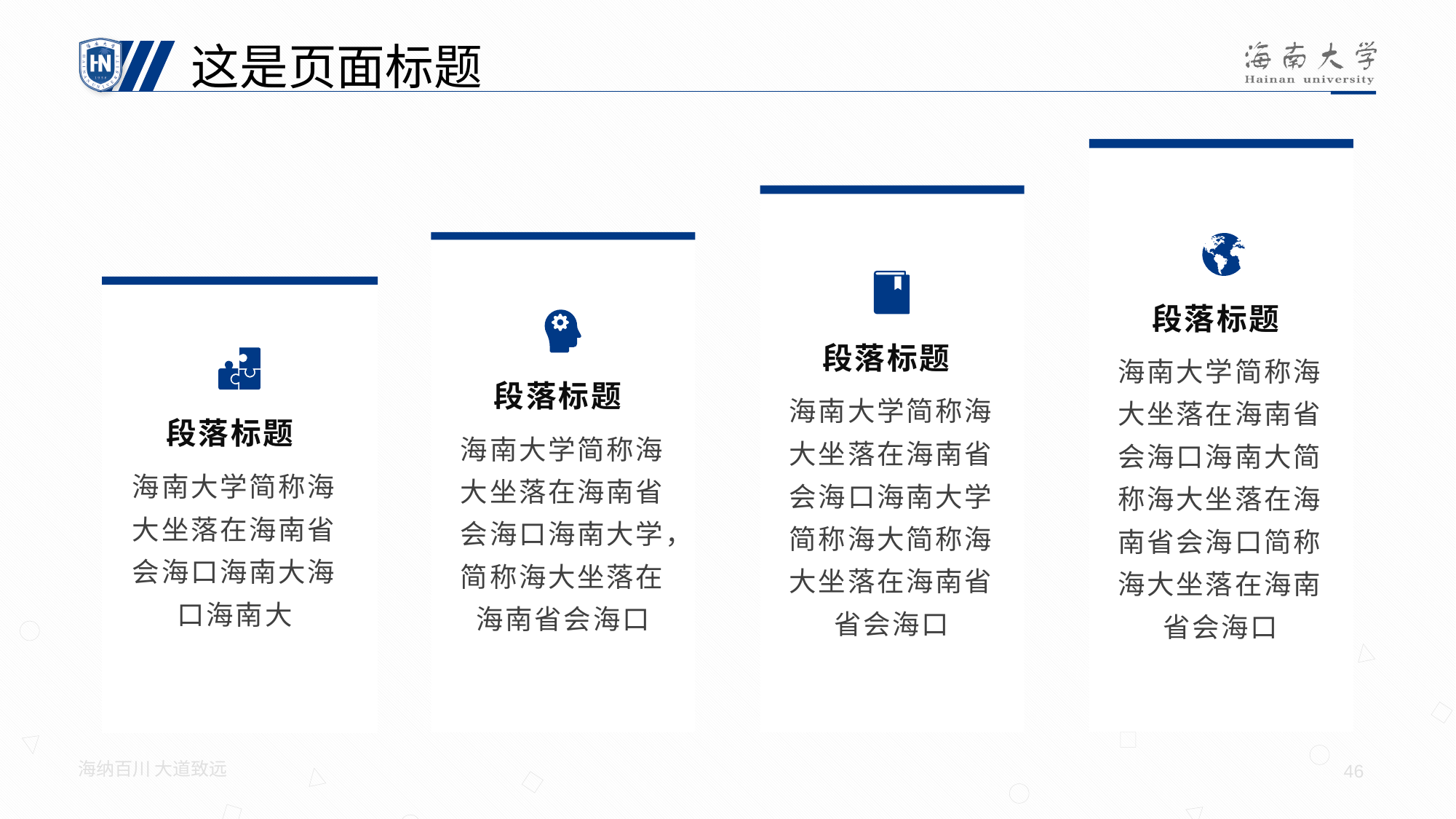

这是页面标题

段落标题

段落标题
海南大学简称海大坐落在海南省会海口海南大简称海大坐落在海南省会海口简称海大坐落在海南省会海口

段落标题
海南大学简称海大坐落在海南省会海口海南大学简称海大简称海大坐落在海南省省会海口
段落标题
海南大学简称海大坐落在海南省会海口海南大学，简称海大坐落在海南省会海口
海南大学简称海大坐落在海南省会海口海南大海口海南大
海纳百川 大道致远
46